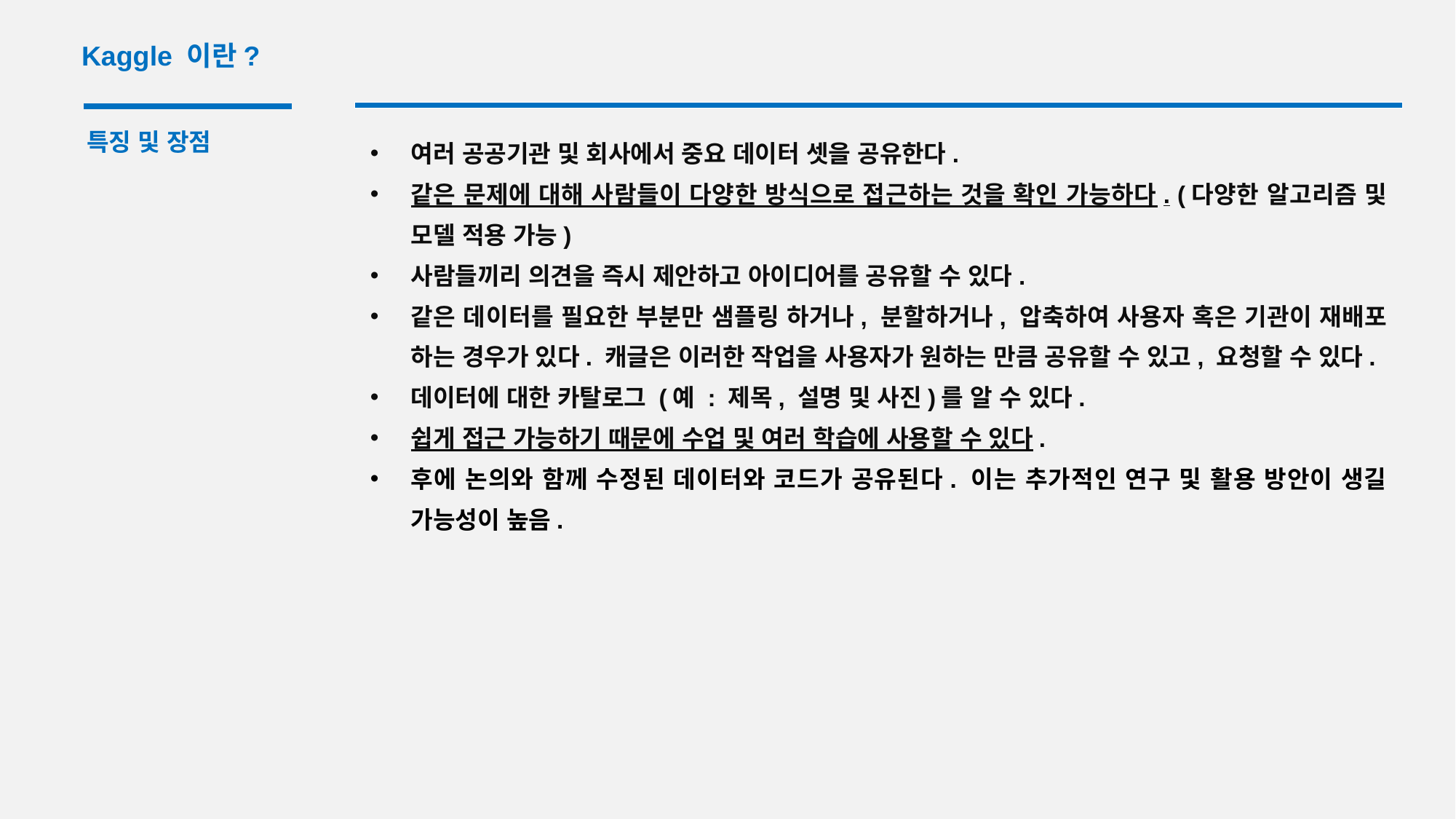

Kaggle 이란?

특징 및 장점
여러 공공기관 및 회사에서 중요 데이터 셋을 공유한다.
같은 문제에 대해 사람들이 다양한 방식으로 접근하는 것을 확인 가능하다. (다양한 알고리즘 및 모델 적용 가능)
사람들끼리 의견을 즉시 제안하고 아이디어를 공유할 수 있다.
같은 데이터를 필요한 부분만 샘플링 하거나, 분할하거나, 압축하여 사용자 혹은 기관이 재배포 하는 경우가 있다. 캐글은 이러한 작업을 사용자가 원하는 만큼 공유할 수 있고, 요청할 수 있다.
데이터에 대한 카탈로그 (예 : 제목, 설명 및 사진)를 알 수 있다.
쉽게 접근 가능하기 때문에 수업 및 여러 학습에 사용할 수 있다.
후에 논의와 함께 수정된 데이터와 코드가 공유된다. 이는 추가적인 연구 및 활용 방안이 생길 가능성이 높음.